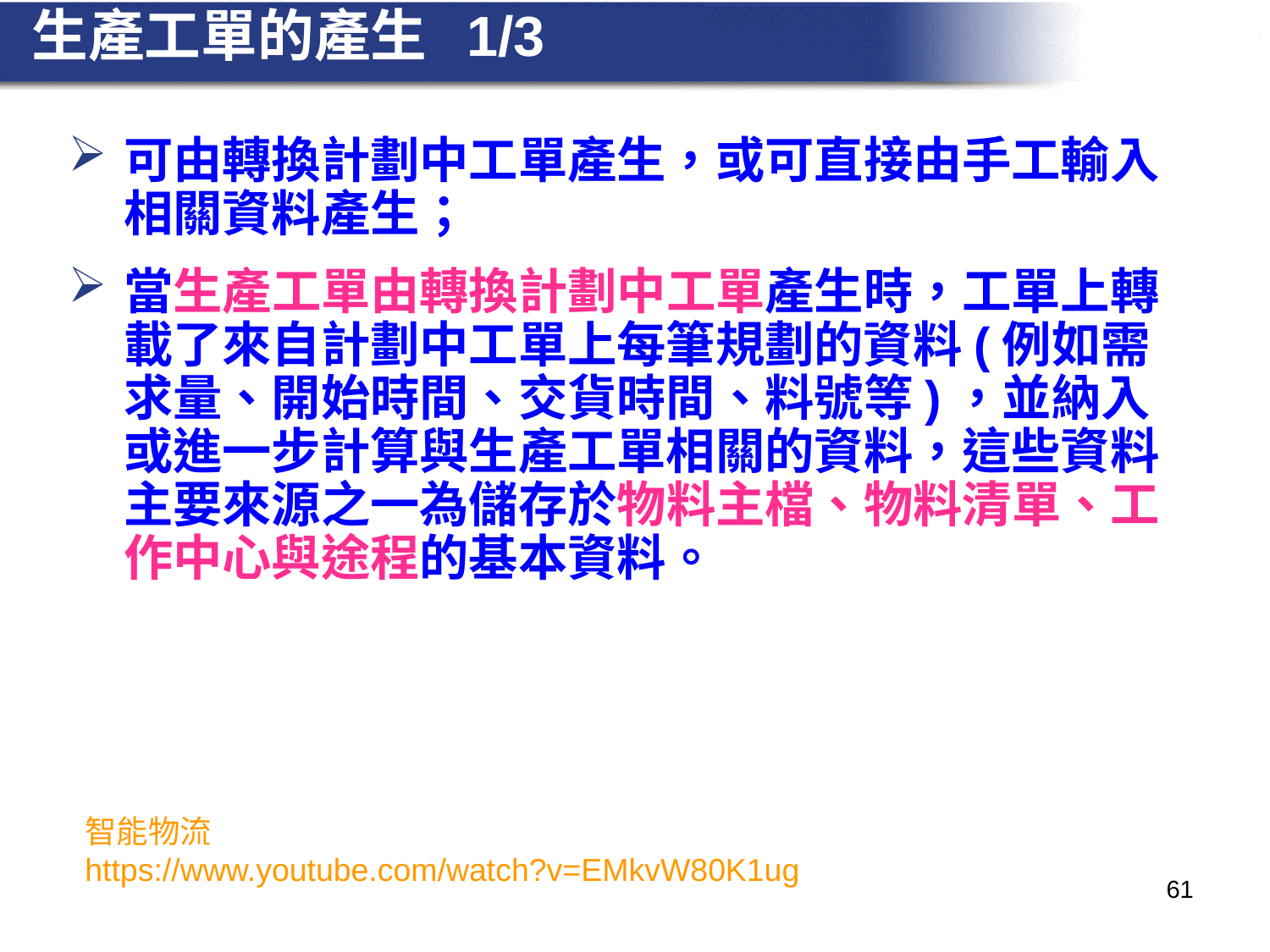

# 生產工單的產生  1/3
可由轉換計劃中工單產生，或可直接由手工輸入相關資料產生；
當生產工單由轉換計劃中工單產生時，工單上轉載了來自計劃中工單上每筆規劃的資料(例如需求量、開始時間、交貨時間、料號等)，並納入或進一步計算與生產工單相關的資料，這些資料主要來源之一為儲存於物料主檔、物料清單、工作中心與途程的基本資料。

智能物流
https://www.youtube.com/watch?v=EMkvW80K1ug
61